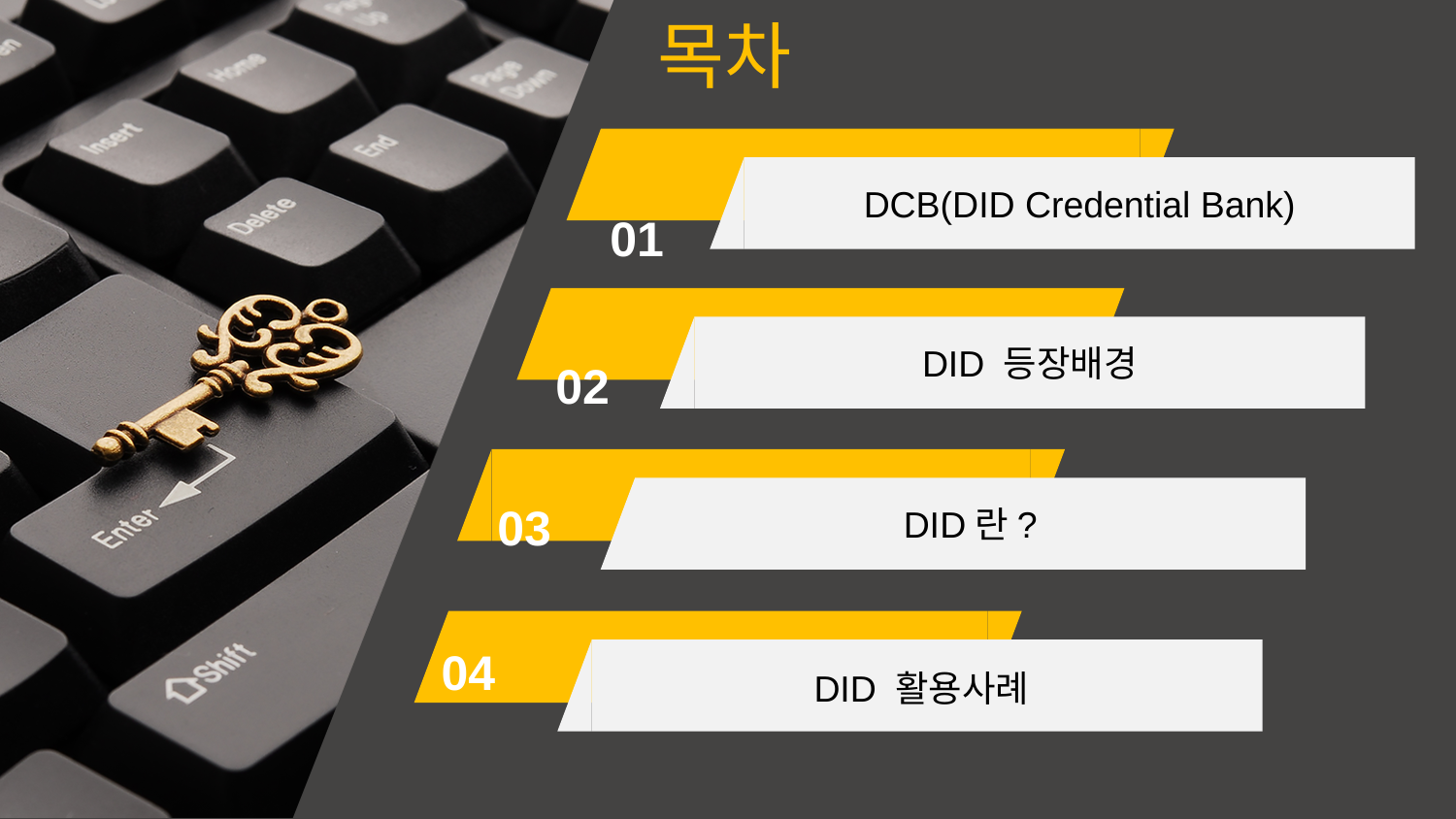

목차

DCB(DID Credential Bank)

01

DID 등장배경

02

DID란?

03

DID 활용사례

04